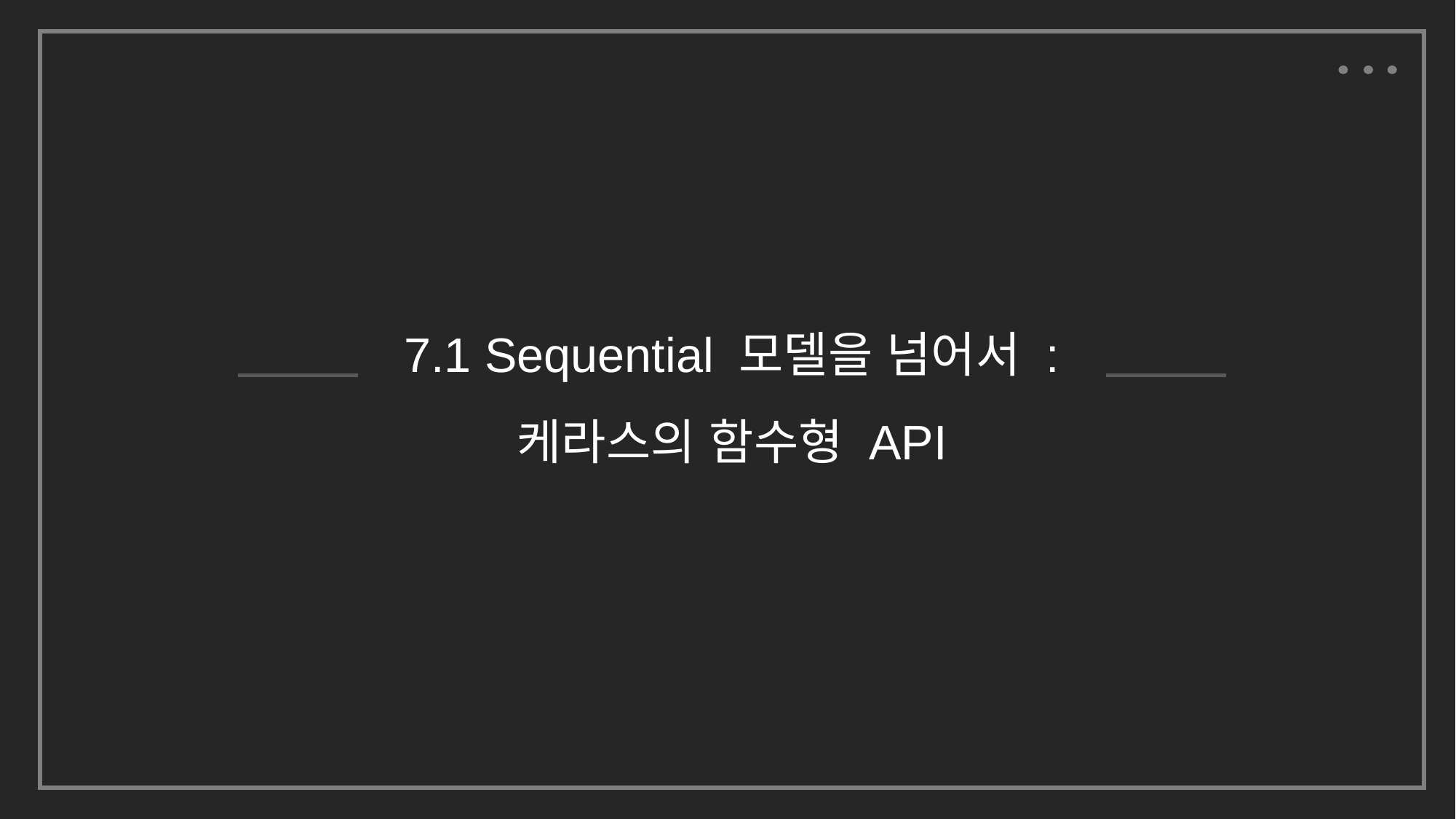

7.1 Sequential 모델을 넘어서 : 케라스의 함수형 API